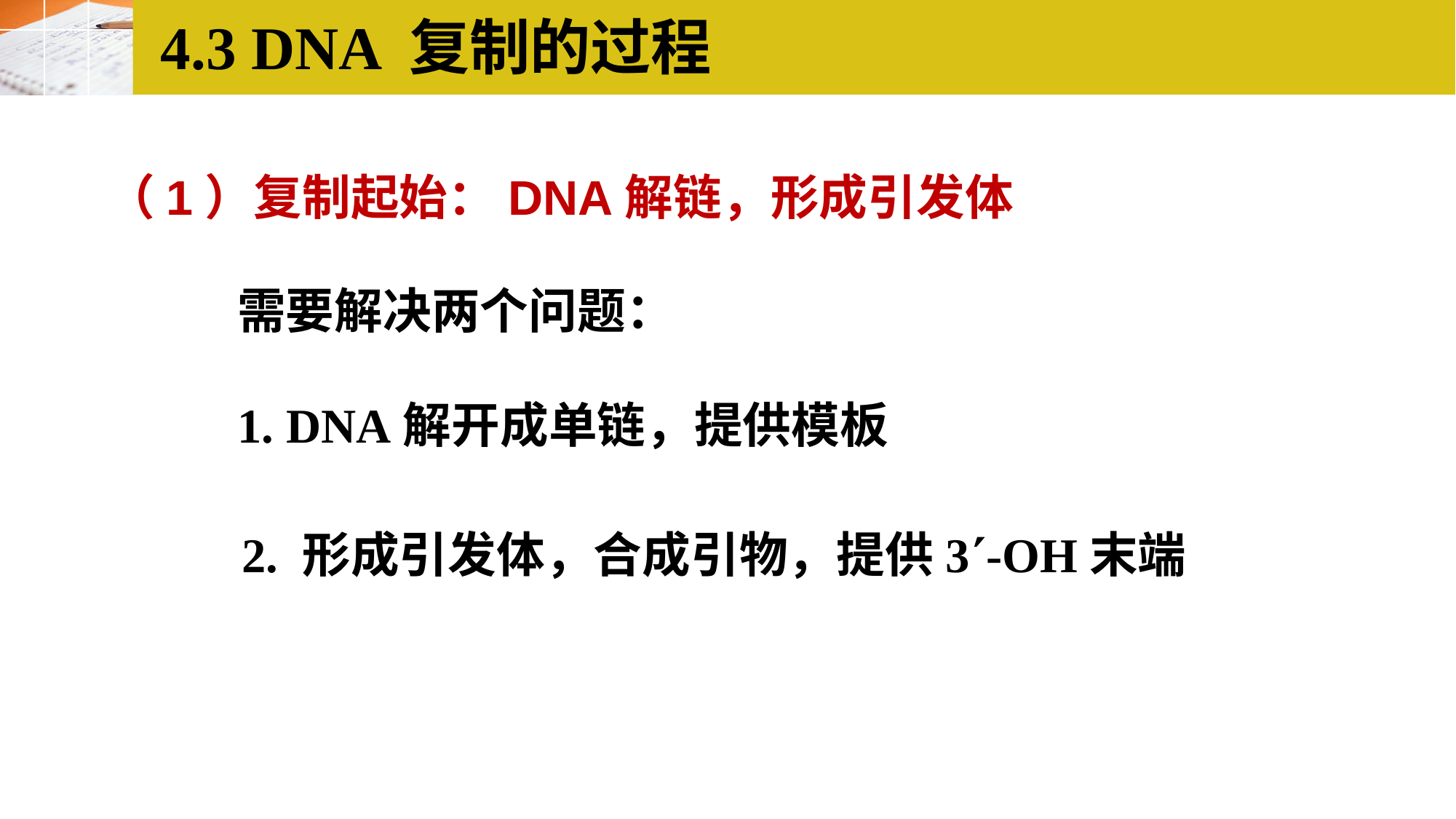

4.3 DNA 复制的过程
（1）复制起始：DNA解链，形成引发体
需要解决两个问题：
1. DNA解开成单链，提供模板
2. 形成引发体，合成引物，提供3′-OH末端